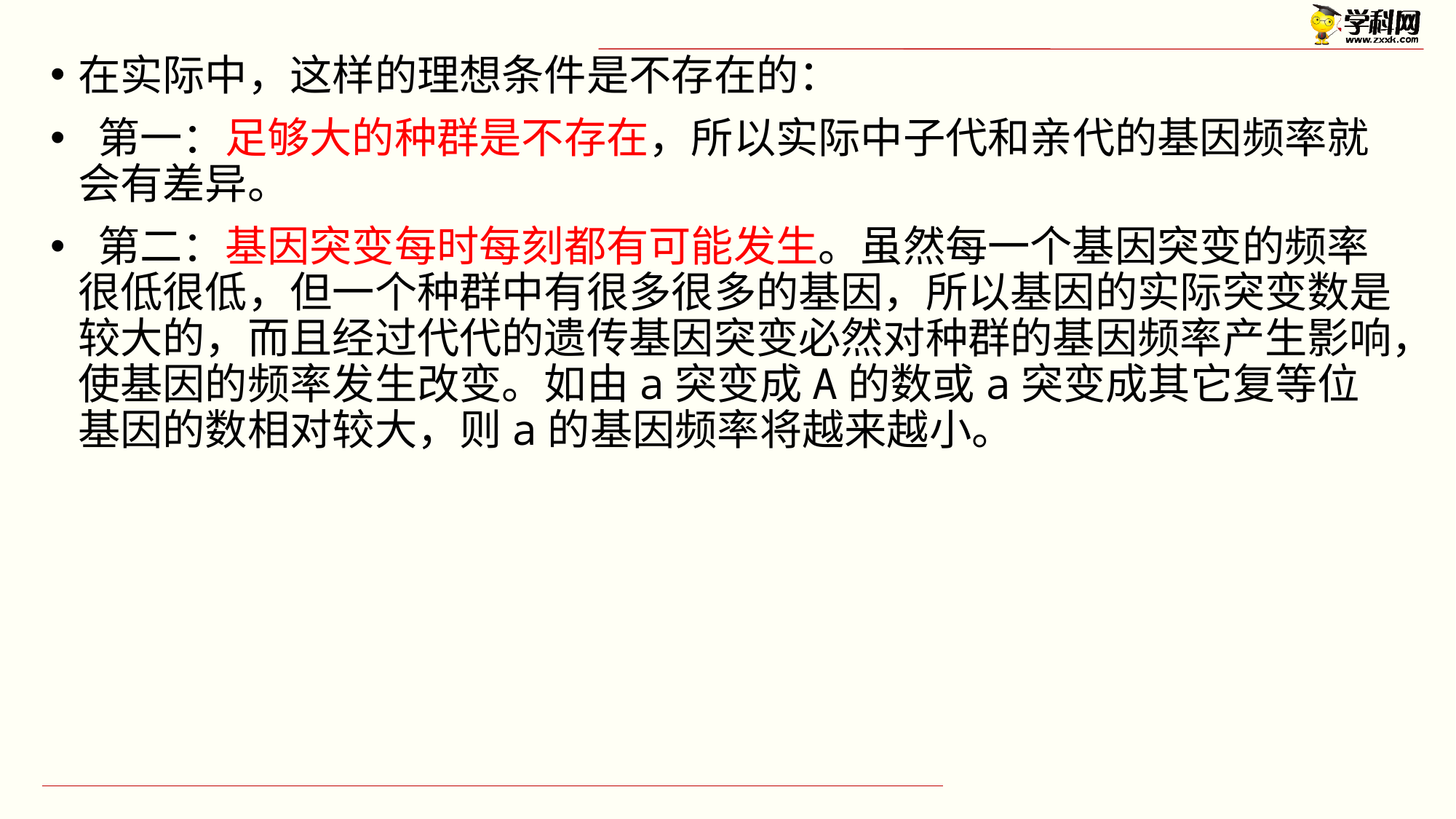

在实际中，这样的理想条件是不存在的：
 第一：足够大的种群是不存在，所以实际中子代和亲代的基因频率就会有差异。
 第二：基因突变每时每刻都有可能发生。虽然每一个基因突变的频率很低很低，但一个种群中有很多很多的基因，所以基因的实际突变数是较大的，而且经过代代的遗传基因突变必然对种群的基因频率产生影响，使基因的频率发生改变。如由a突变成A的数或a突变成其它复等位基因的数相对较大，则a的基因频率将越来越小。